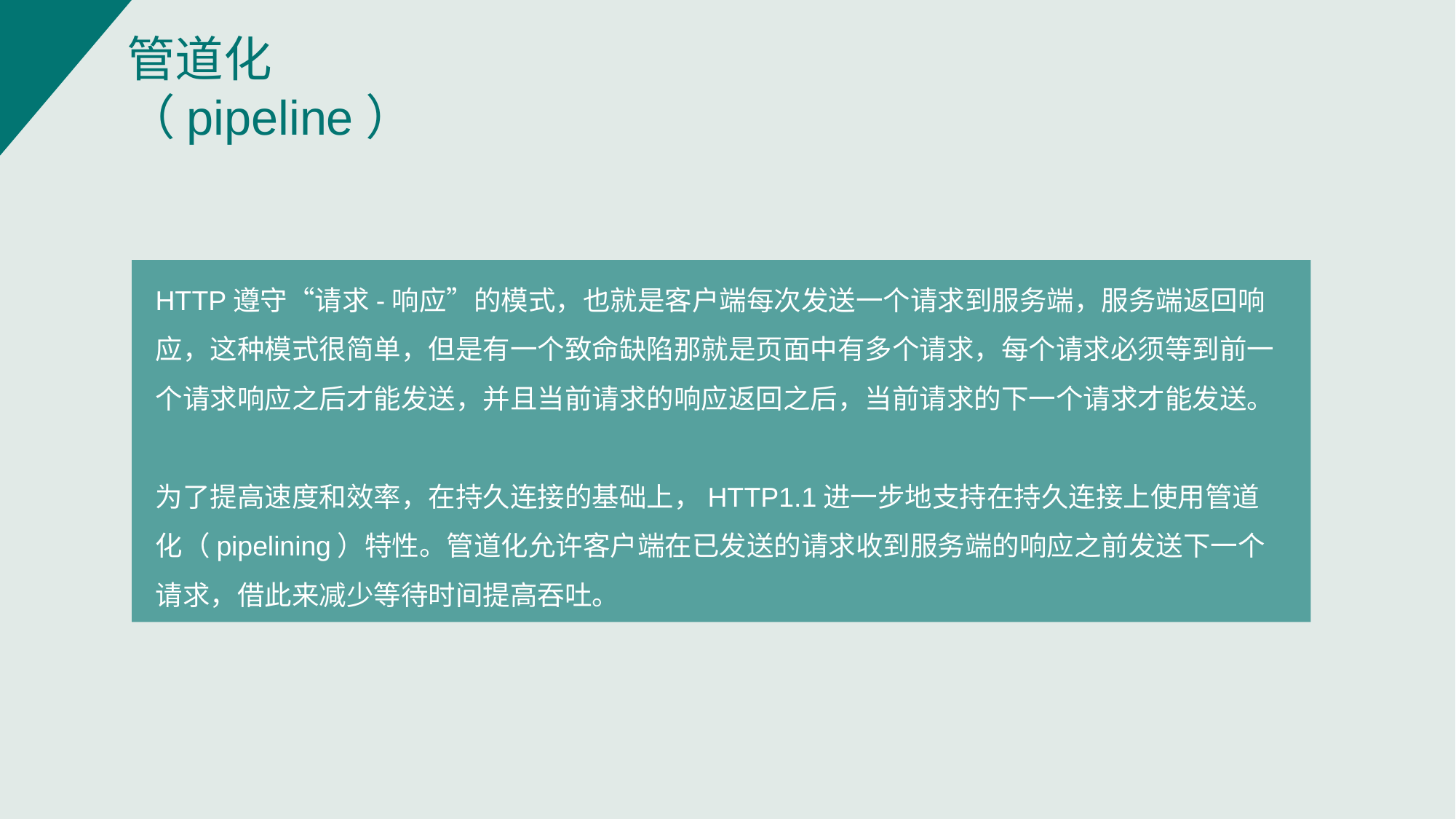

管道化（pipeline）

HTTP遵守“请求-响应”的模式，也就是客户端每次发送一个请求到服务端，服务端返回响应，这种模式很简单，但是有一个致命缺陷那就是页面中有多个请求，每个请求必须等到前一个请求响应之后才能发送，并且当前请求的响应返回之后，当前请求的下一个请求才能发送。

为了提高速度和效率，在持久连接的基础上，HTTP1.1进一步地支持在持久连接上使用管道化（pipelining）特性。管道化允许客户端在已发送的请求收到服务端的响应之前发送下一个请求，借此来减少等待时间提高吞吐。